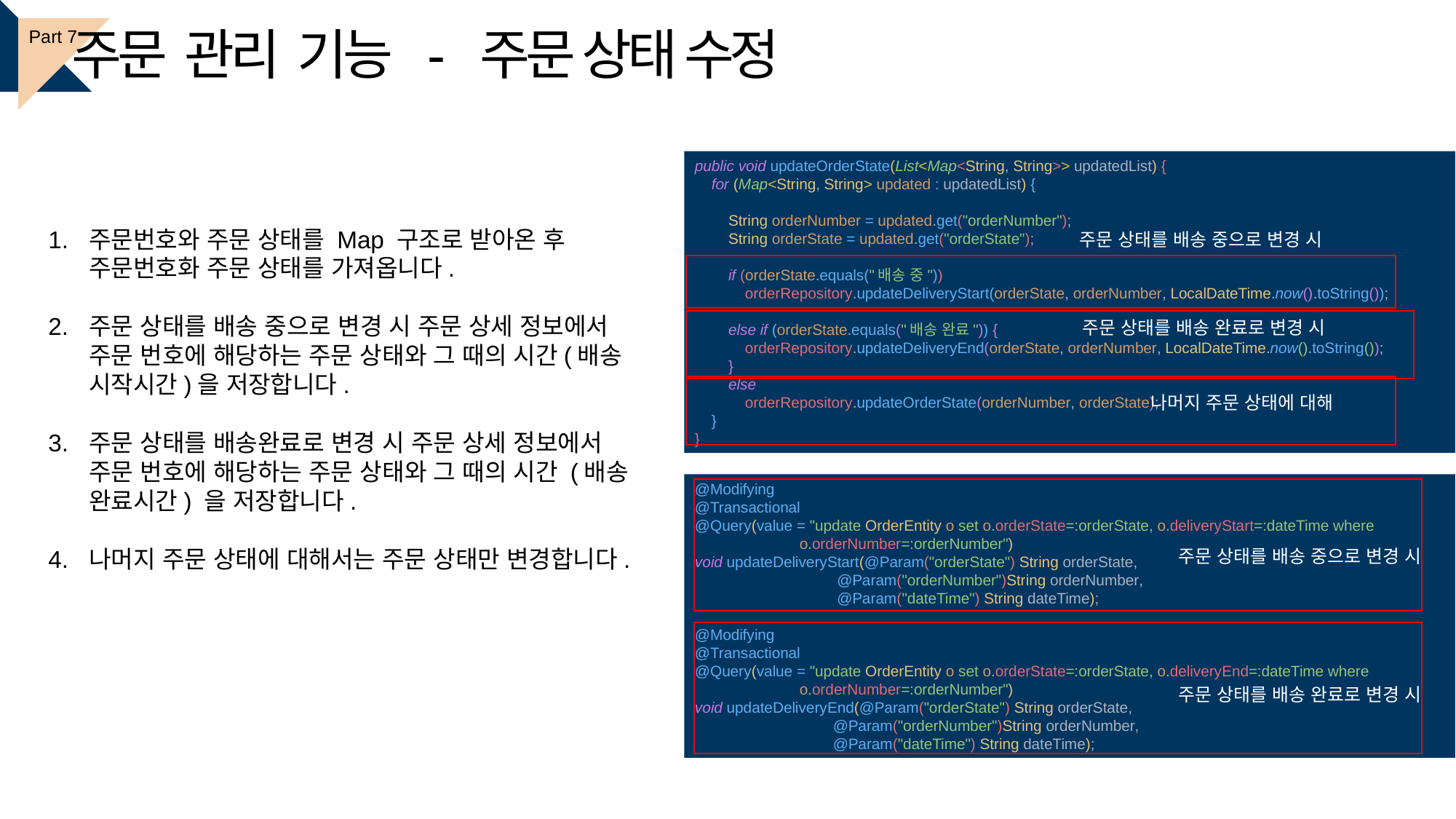

주문  관리  기능  -  주문 상태 수정

Part 7

public void updateOrderState(List<Map<String, String>> updatedList) {
    for (Map<String, String> updated : updatedList) {
        String orderNumber = updated.get("orderNumber");
        String orderState = updated.get("orderState");
        if (orderState.equals("배송 중"))
            orderRepository.updateDeliveryStart(orderState, orderNumber, LocalDateTime.now().toString());
        else if (orderState.equals("배송 완료")) {
            orderRepository.updateDeliveryEnd(orderState, orderNumber, LocalDateTime.now().toString());
        }
        else
            orderRepository.updateOrderState(orderNumber, orderState);
    }
}
주문번호와 주문 상태를 Map 구조로 받아온 후 주문번호화 주문 상태를 가져옵니다.

주문 상태를 배송 중으로 변경 시 주문 상세 정보에서 주문 번호에 해당하는 주문 상태와 그 때의 시간(배송 시작시간)을 저장합니다.

주문 상태를 배송완료로 변경 시 주문 상세 정보에서 주문 번호에 해당하는 주문 상태와 그 때의 시간 (배송 완료시간) 을 저장합니다.

나머지 주문 상태에 대해서는 주문 상태만 변경합니다.
주문 상태를 배송 중으로 변경 시

주문 상태를 배송 완료로 변경 시

나머지 주문 상태에 대해
@Modifying
@Transactional
@Query(value = "update OrderEntity o set o.orderState=:orderState, o.deliveryStart=:dateTime where
                         o.orderNumber=:orderNumber")
void updateDeliveryStart(@Param("orderState") String orderState,
                                  @Param("orderNumber")String orderNumber,
                                  @Param("dateTime") String dateTime);
@Modifying
@Transactional
@Query(value = "update OrderEntity o set o.orderState=:orderState, o.deliveryEnd=:dateTime where
                         o.orderNumber=:orderNumber")
void updateDeliveryEnd(@Param("orderState") String orderState,
                                 @Param("orderNumber")String orderNumber,
                                 @Param("dateTime") String dateTime);

주문 상태를 배송 중으로 변경 시

주문 상태를 배송 완료로 변경 시